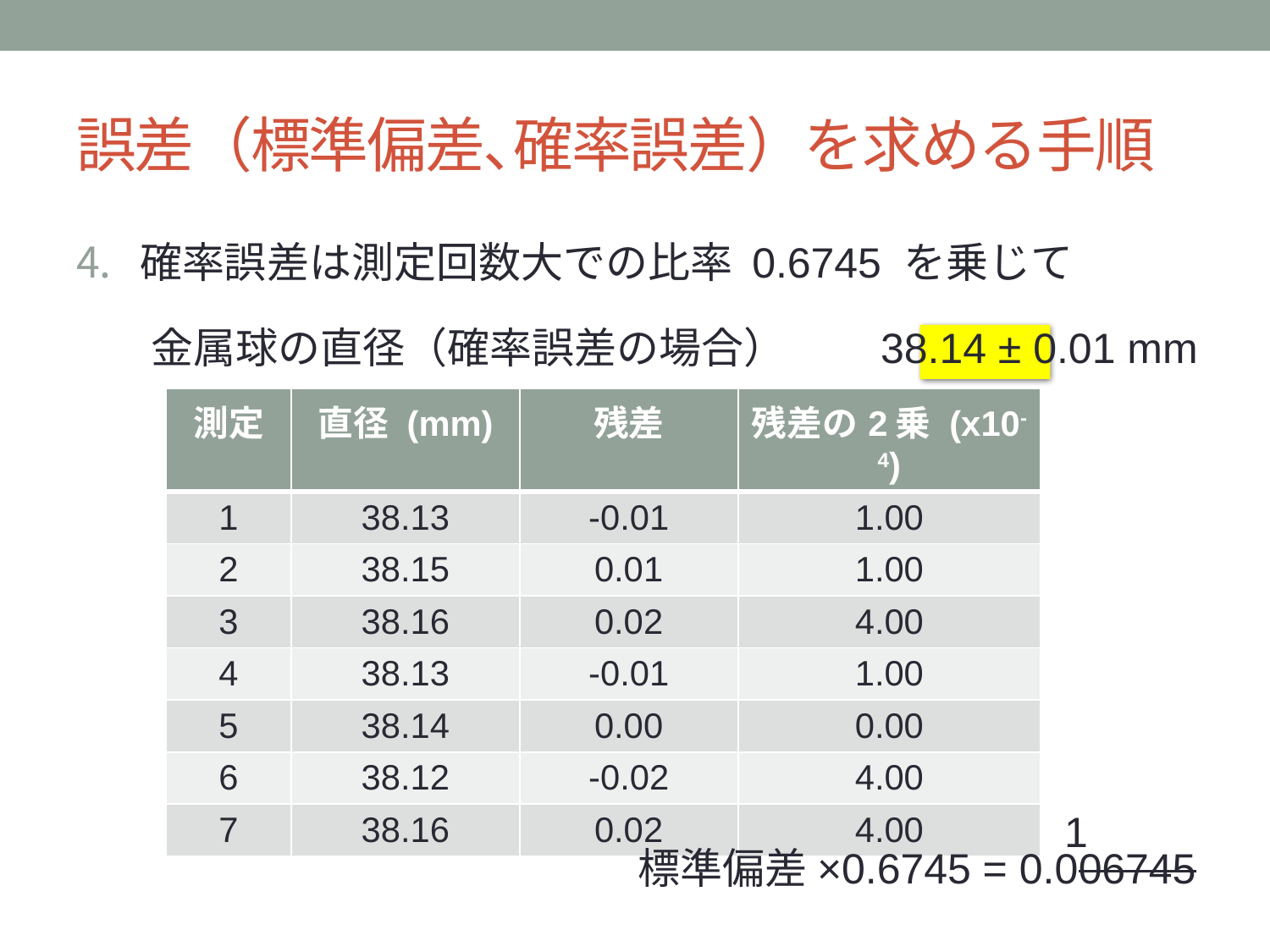

# 誤差（標準偏差､確率誤差）を求める手順
確率誤差は測定回数大での比率 0.6745 を乗じて
金属球の直径（確率誤差の場合）　　38.14 ± 0.01 mm

| 測定 | 直径 (mm) | 残差 | 残差の2乗 (x10-4) |
| --- | --- | --- | --- |
| 1 | 38.13 | -0.01 | 1.00 |
| 2 | 38.15 | 0.01 | 1.00 |
| 3 | 38.16 | 0.02 | 4.00 |
| 4 | 38.13 | -0.01 | 1.00 |
| 5 | 38.14 | 0.00 | 0.00 |
| 6 | 38.12 | -0.02 | 4.00 |
| 7 | 38.16 | 0.02 | 4.00 |
1
標準偏差×0.6745 = 0.006745